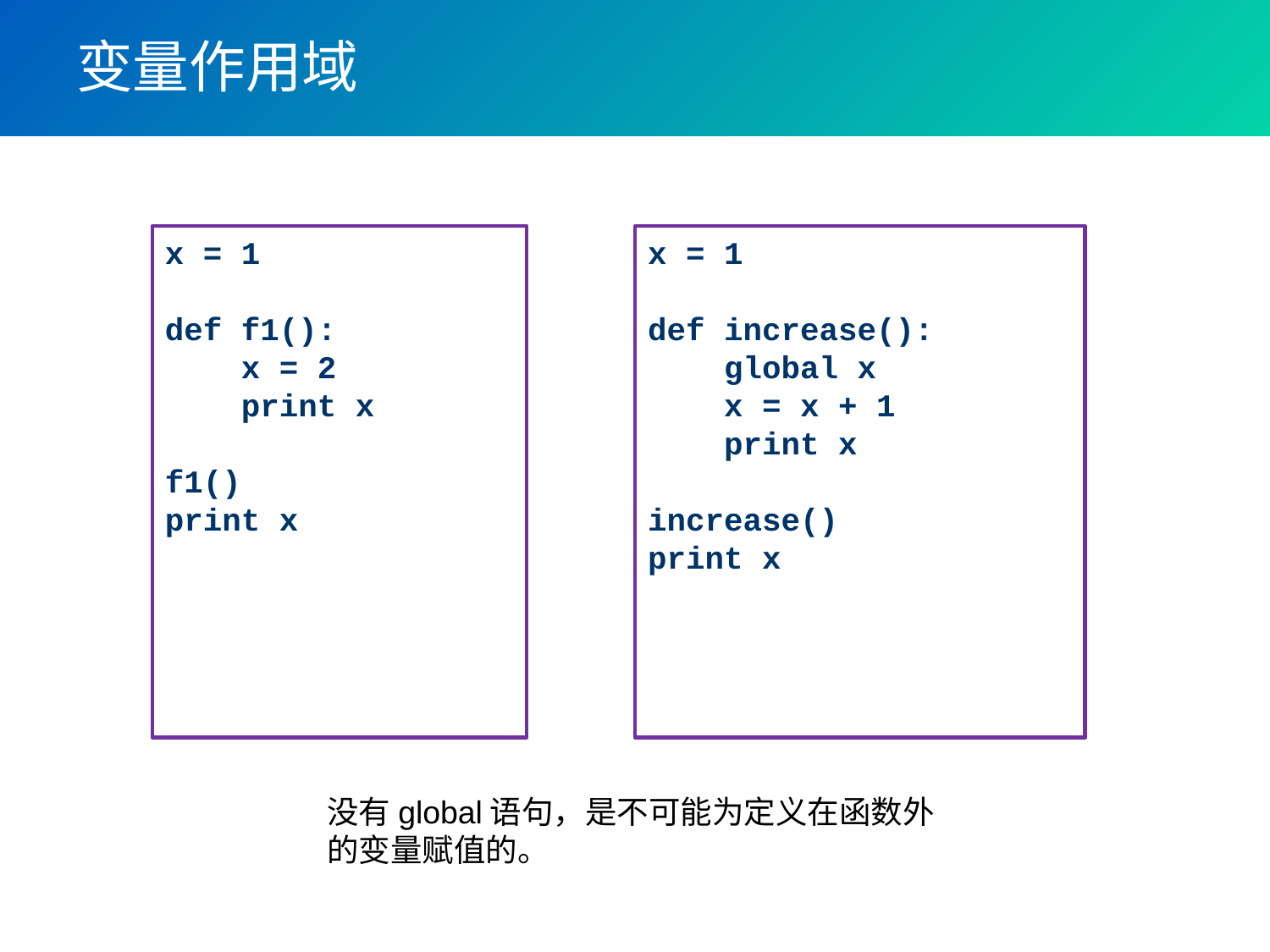

# 变量作用域
x = 1

def f1():
    x = 2
    print x

f1()
print x
x = 1

def increase():
    global x
    x = x + 1
    print x

increase()
print x
没有global语句，是不可能为定义在函数外的变量赋值的。